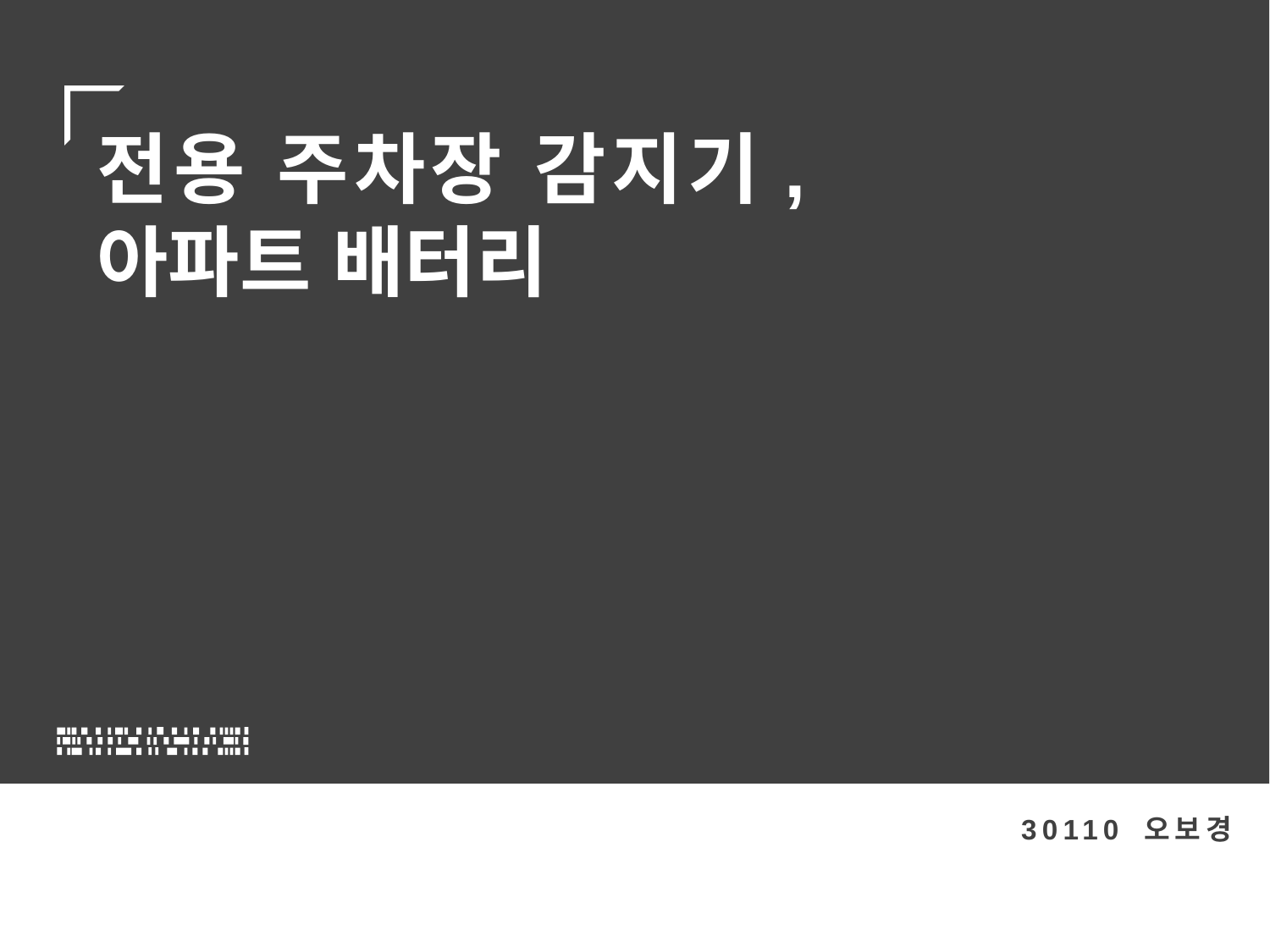

전용 주차장 감지기,
아파트 배터리

30110 오보경